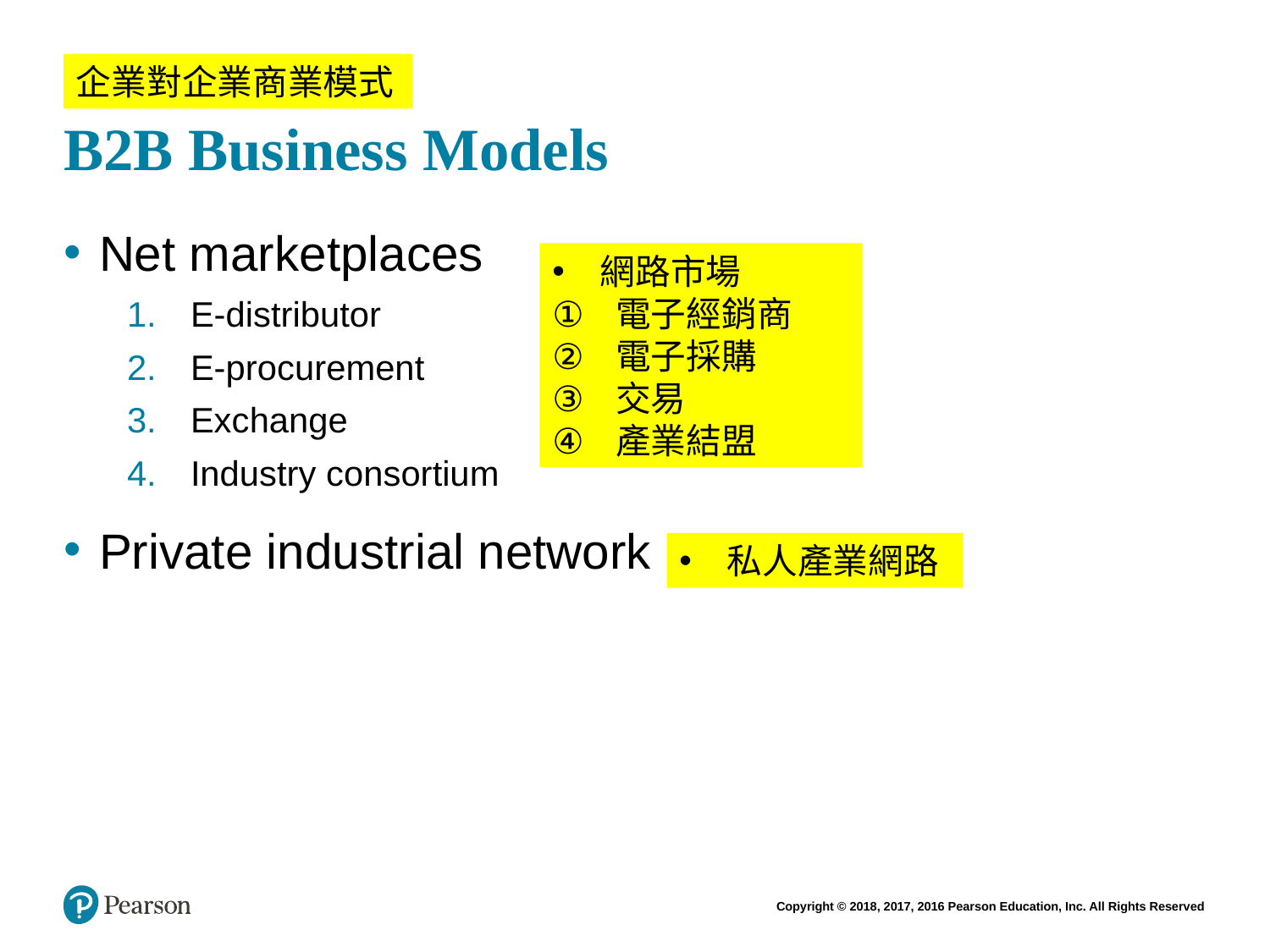

# B2B Business Models
企業對企業商業模式
Net marketplaces
E-distributor
E-procurement
Exchange
Industry consortium
Private industrial network
網路市場
電子經銷商
電子採購
交易
產業結盟
私人產業網路